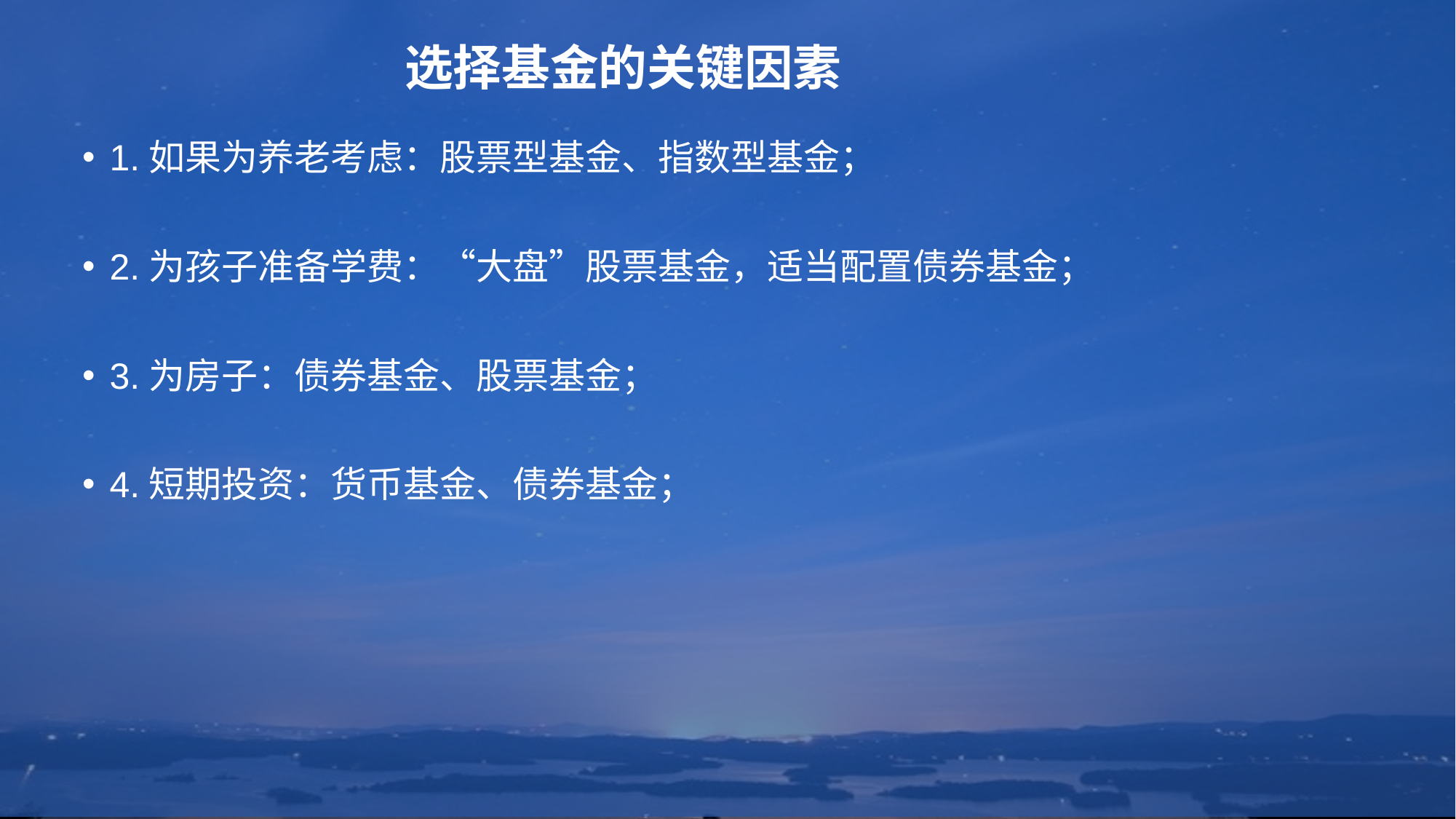

# 选择基金的关键因素
1.如果为养老考虑：股票型基金、指数型基金；

2.为孩子准备学费：“大盘”股票基金，适当配置债券基金；

3.为房子：债券基金、股票基金；

4.短期投资：货币基金、债券基金；